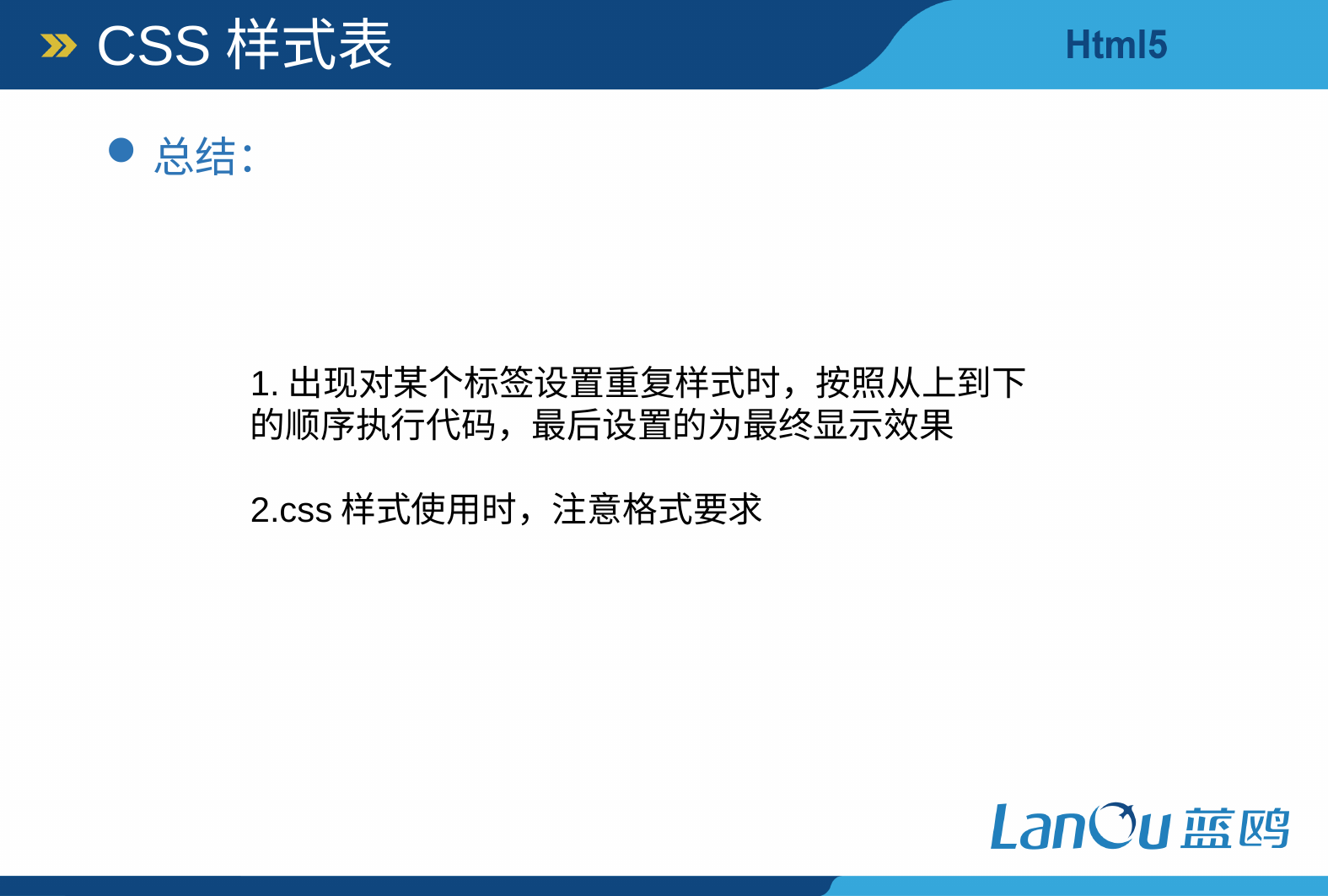

CSS样式表
总结：
1.出现对某个标签设置重复样式时，按照从上到下
的顺序执行代码，最后设置的为最终显示效果

2.css样式使用时，注意格式要求